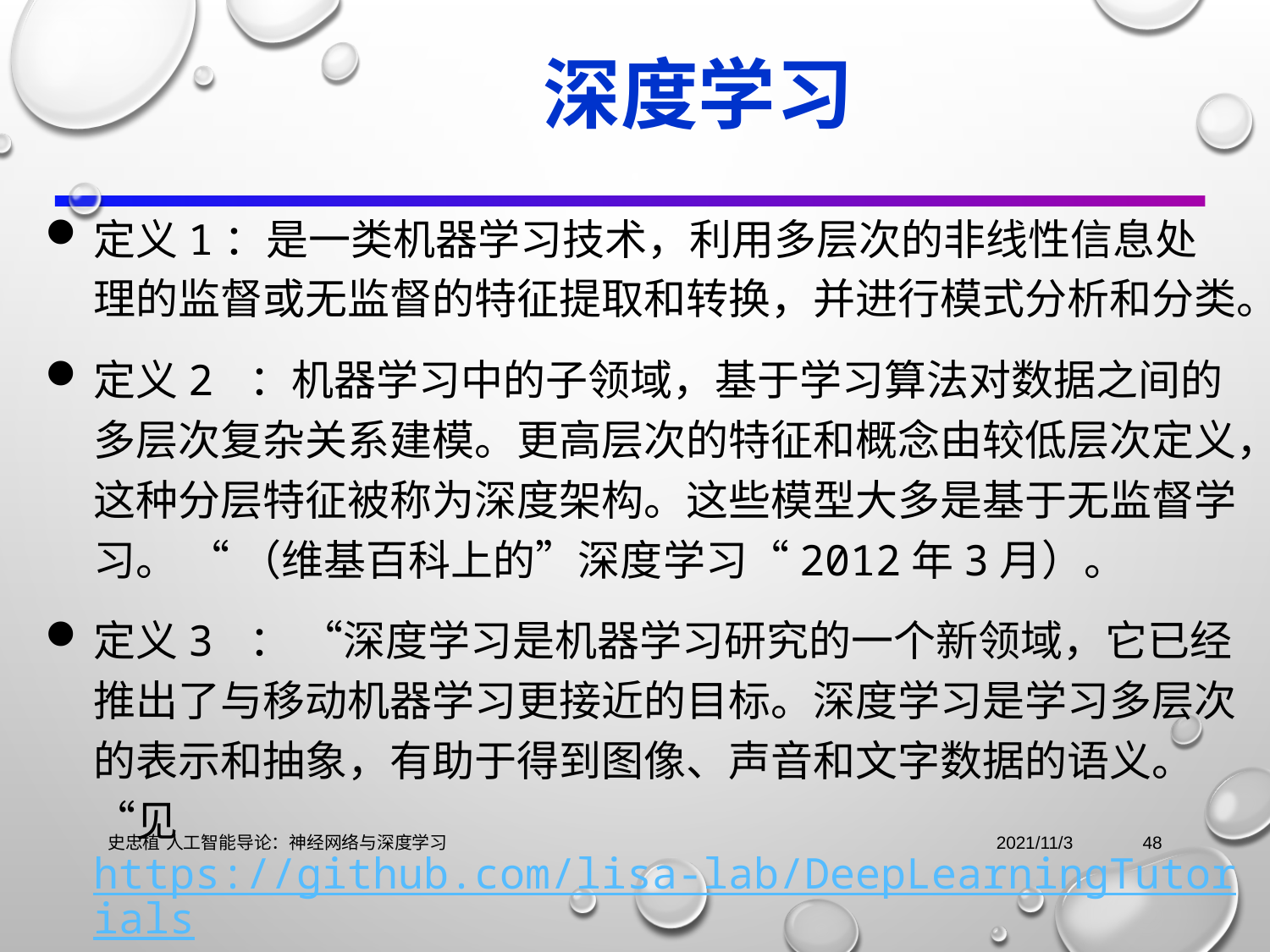

深度学习
定义1：是一类机器学习技术，利用多层次的非线性信息处理的监督或无监督的特征提取和转换，并进行模式分析和分类。
定义2 ：机器学习中的子领域，基于学习算法对数据之间的多层次复杂关系建模。更高层次的特征和概念由较低层次定义，这种分层特征被称为深度架构。这些模型大多是基于无监督学习。 “ （维基百科上的”深度学习“2012年3月）。
定义3 ： “深度学习是机器学习研究的一个新领域，它已经推出了与移动机器学习更接近的目标。深度学习是学习多层次的表示和抽象，有助于得到图像、声音和文字数据的语义。 “见https://github.com/lisa-lab/DeepLearningTutorials
史忠植 人工智能导论：神经网络与深度学习
2021/11/3
48